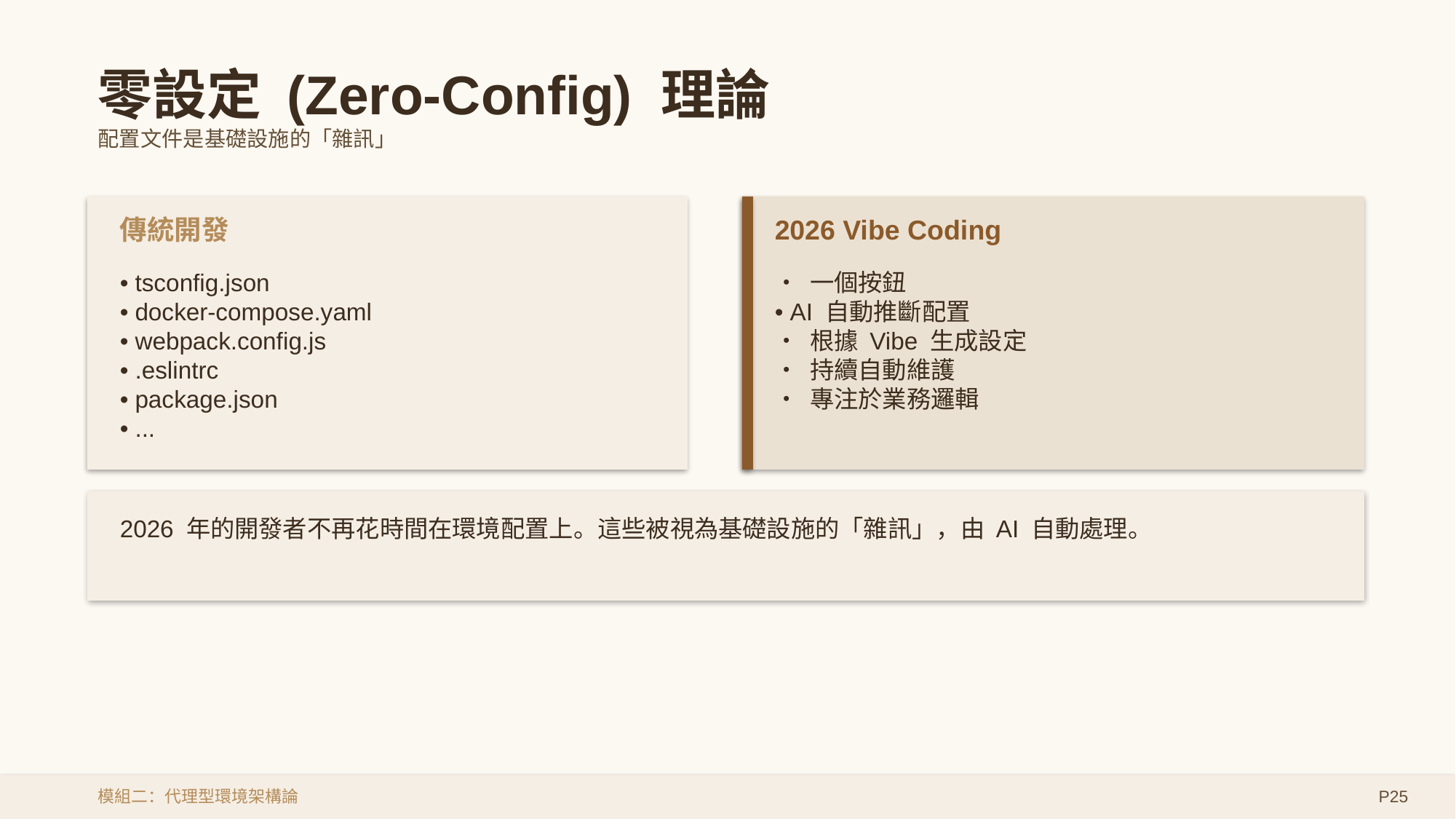

零設定 (Zero-Config) 理論
配置文件是基礎設施的「雜訊」

傳統開發
2026 Vibe Coding
• tsconfig.json
• docker-compose.yaml
• webpack.config.js
• .eslintrc
• package.json
• ...
• 一個按鈕
• AI 自動推斷配置
• 根據 Vibe 生成設定
• 持續自動維護
• 專注於業務邏輯

2026 年的開發者不再花時間在環境配置上。這些被視為基礎設施的「雜訊」，由 AI 自動處理。

模組二：代理型環境架構論
P25